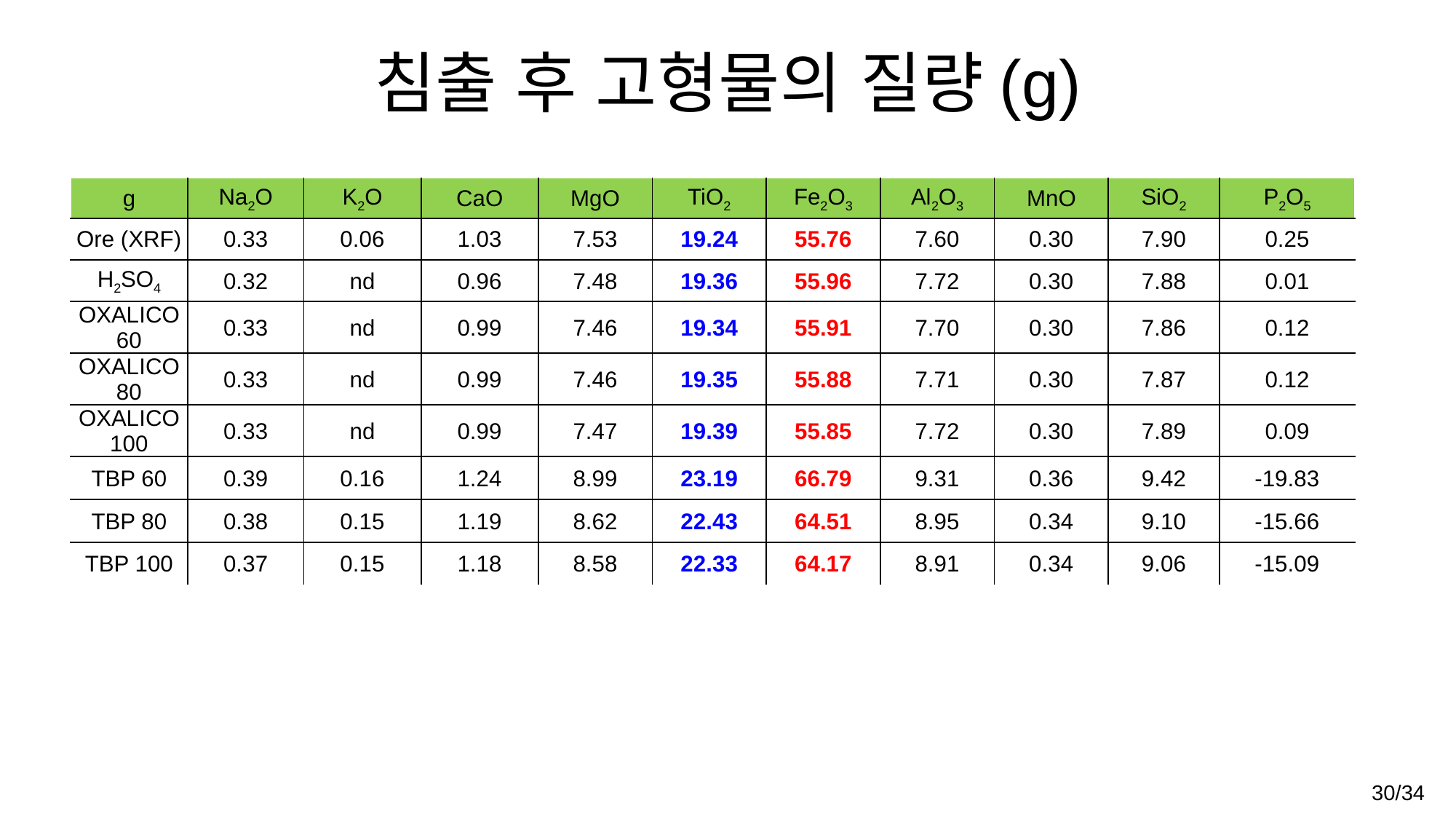

# 침출 후 고형물의 질량(g)
| g | Na2O | K2O | CaO | MgO | TiO2 | Fe2O3 | Al2O3 | MnO | SiO2 | P2O5 |
| --- | --- | --- | --- | --- | --- | --- | --- | --- | --- | --- |
| Ore (XRF) | 0.33 | 0.06 | 1.03 | 7.53 | 19.24 | 55.76 | 7.60 | 0.30 | 7.90 | 0.25 |
| H2SO4 | 0.32 | nd | 0.96 | 7.48 | 19.36 | 55.96 | 7.72 | 0.30 | 7.88 | 0.01 |
| OXALICO 60 | 0.33 | nd | 0.99 | 7.46 | 19.34 | 55.91 | 7.70 | 0.30 | 7.86 | 0.12 |
| OXALICO 80 | 0.33 | nd | 0.99 | 7.46 | 19.35 | 55.88 | 7.71 | 0.30 | 7.87 | 0.12 |
| OXALICO 100 | 0.33 | nd | 0.99 | 7.47 | 19.39 | 55.85 | 7.72 | 0.30 | 7.89 | 0.09 |
| TBP 60 | 0.39 | 0.16 | 1.24 | 8.99 | 23.19 | 66.79 | 9.31 | 0.36 | 9.42 | -19.83 |
| TBP 80 | 0.38 | 0.15 | 1.19 | 8.62 | 22.43 | 64.51 | 8.95 | 0.34 | 9.10 | -15.66 |
| TBP 100 | 0.37 | 0.15 | 1.18 | 8.58 | 22.33 | 64.17 | 8.91 | 0.34 | 9.06 | -15.09 |
30/34